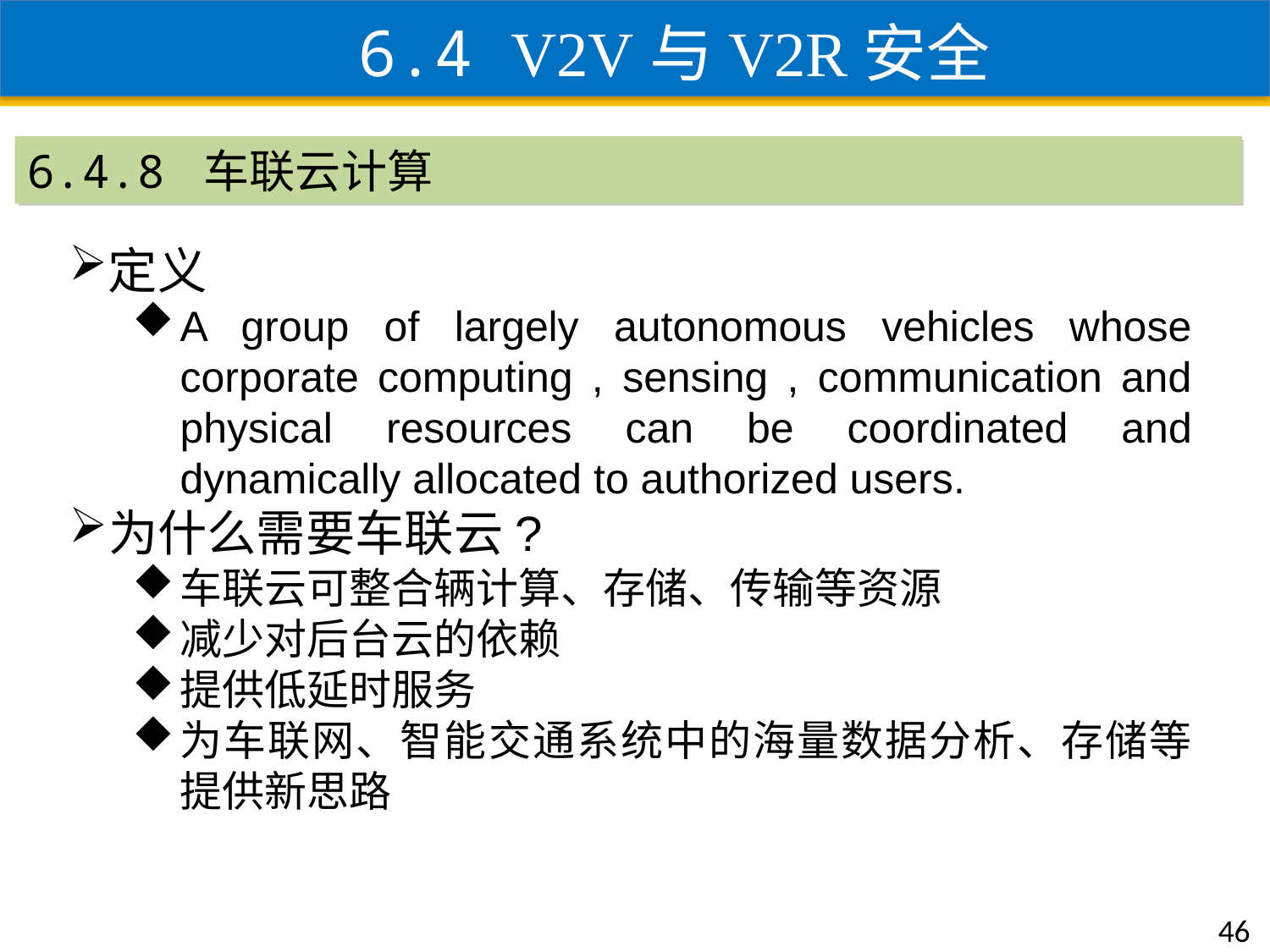

6.4 V2V与V2R安全
6.4.8 车联云计算
定义
A group of largely autonomous vehicles whose corporate computing , sensing , communication and physical resources can be coordinated and dynamically allocated to authorized users.
为什么需要车联云?
车联云可整合辆计算、存储、传输等资源
减少对后台云的依赖
提供低延时服务
为车联网、智能交通系统中的海量数据分析、存储等提供新思路

46